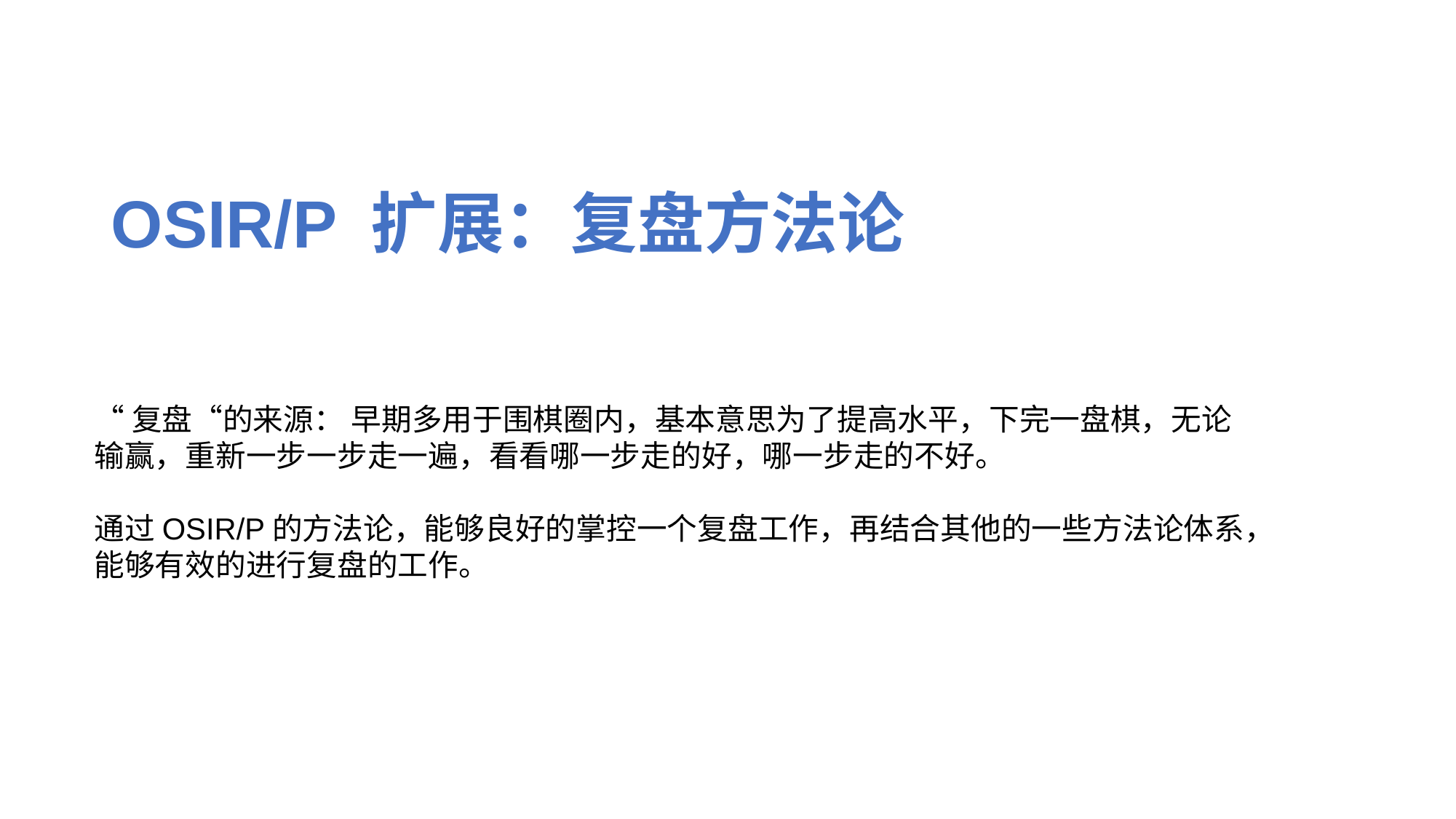

OSIR/P 扩展：复盘方法论
“复盘“的来源： 早期多用于围棋圈内，基本意思为了提高水平，下完一盘棋，无论输赢，重新一步一步走一遍，看看哪一步走的好，哪一步走的不好。

通过OSIR/P的方法论，能够良好的掌控一个复盘工作，再结合其他的一些方法论体系，能够有效的进行复盘的工作。